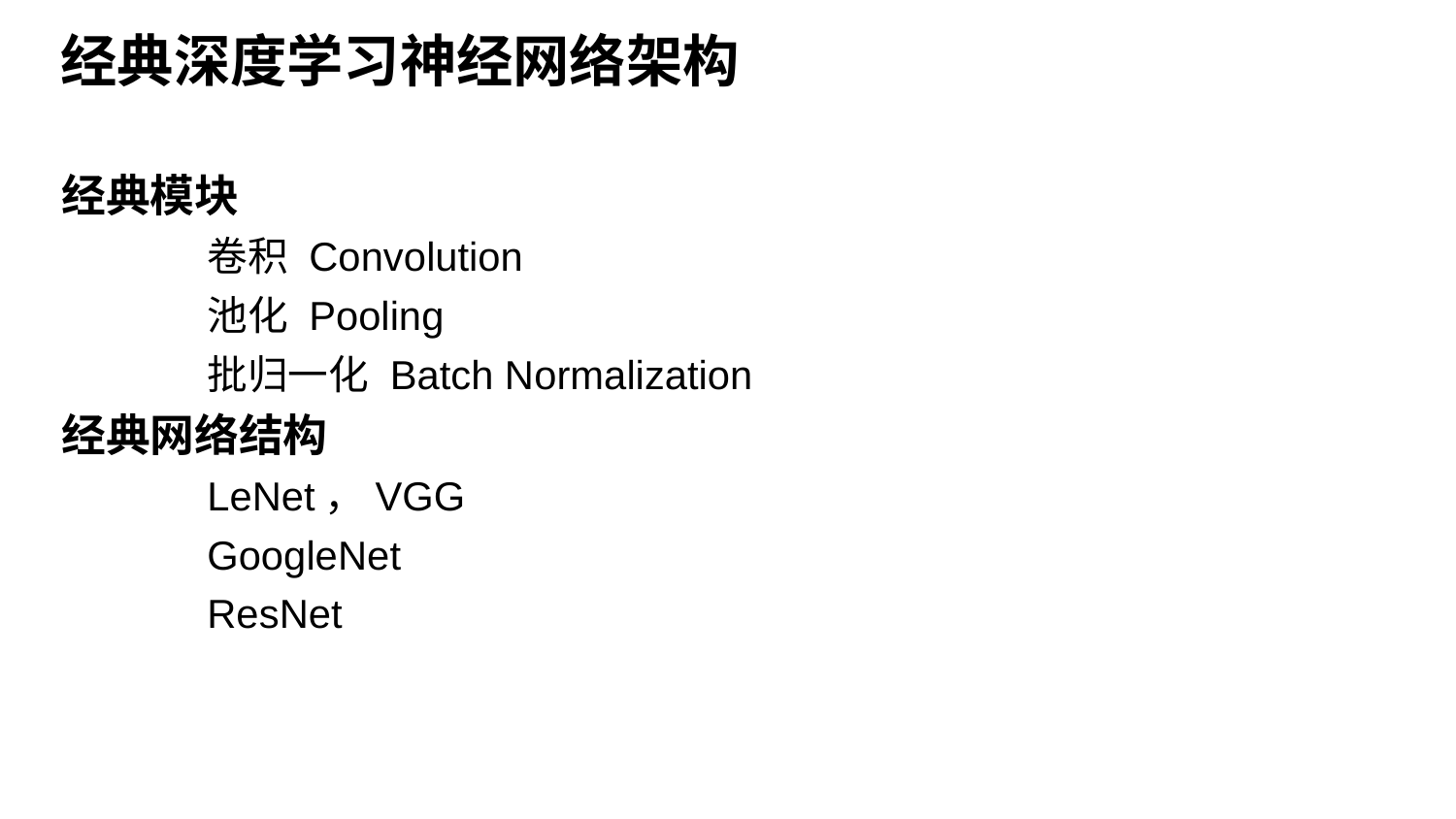

# 经典深度学习神经网络架构
经典模块
	卷积 Convolution
	池化 Pooling
	批归一化 Batch Normalization
经典网络结构
	LeNet，VGG
	GoogleNet
	ResNet